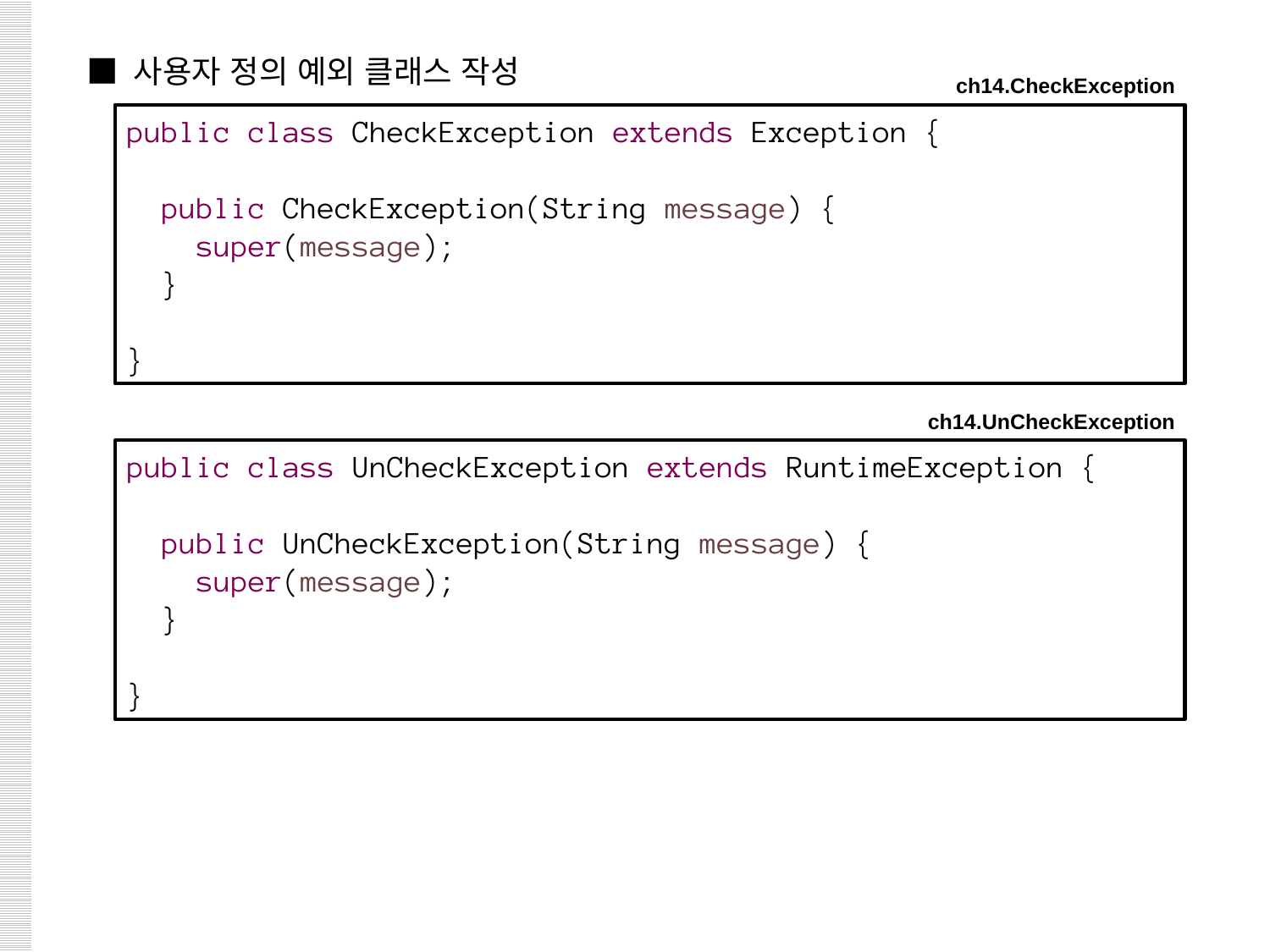

■ 사용자 정의 예외 클래스 작성
ch14.CheckException
public class CheckException extends Exception {

  public CheckException(String message) {
    super(message);
  }

}
ch14.UnCheckException
public class UnCheckException extends RuntimeException {

  public UnCheckException(String message) {
    super(message);
  }

}